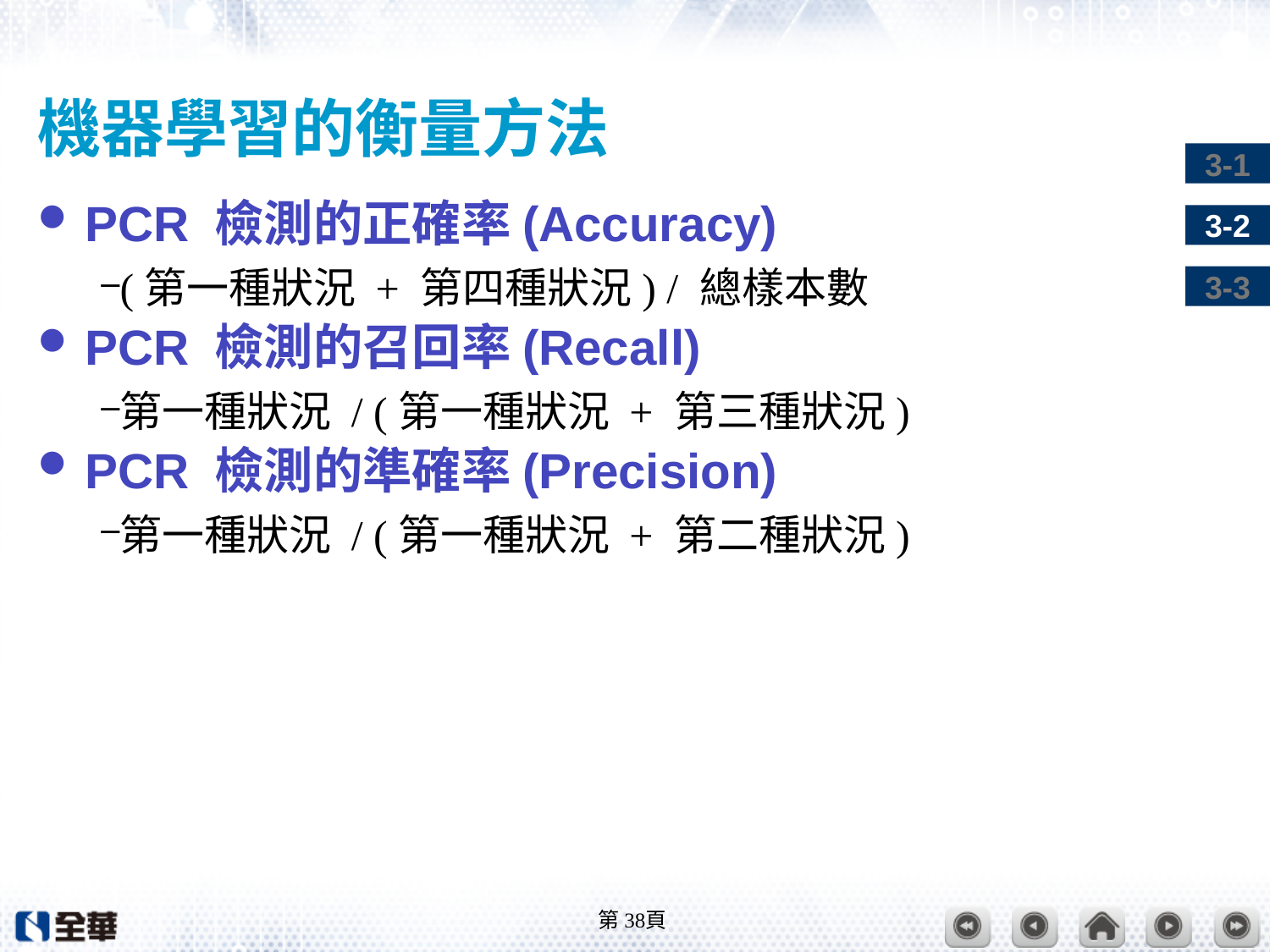

# 機器學習的衡量方法
PCR 檢測的正確率(Accuracy)
(第一種狀況 + 第四種狀況) / 總樣本數
PCR 檢測的召回率(Recall)
第一種狀況 / (第一種狀況 + 第三種狀況)
PCR 檢測的準確率(Precision)
第一種狀況 / (第一種狀況 + 第二種狀況)